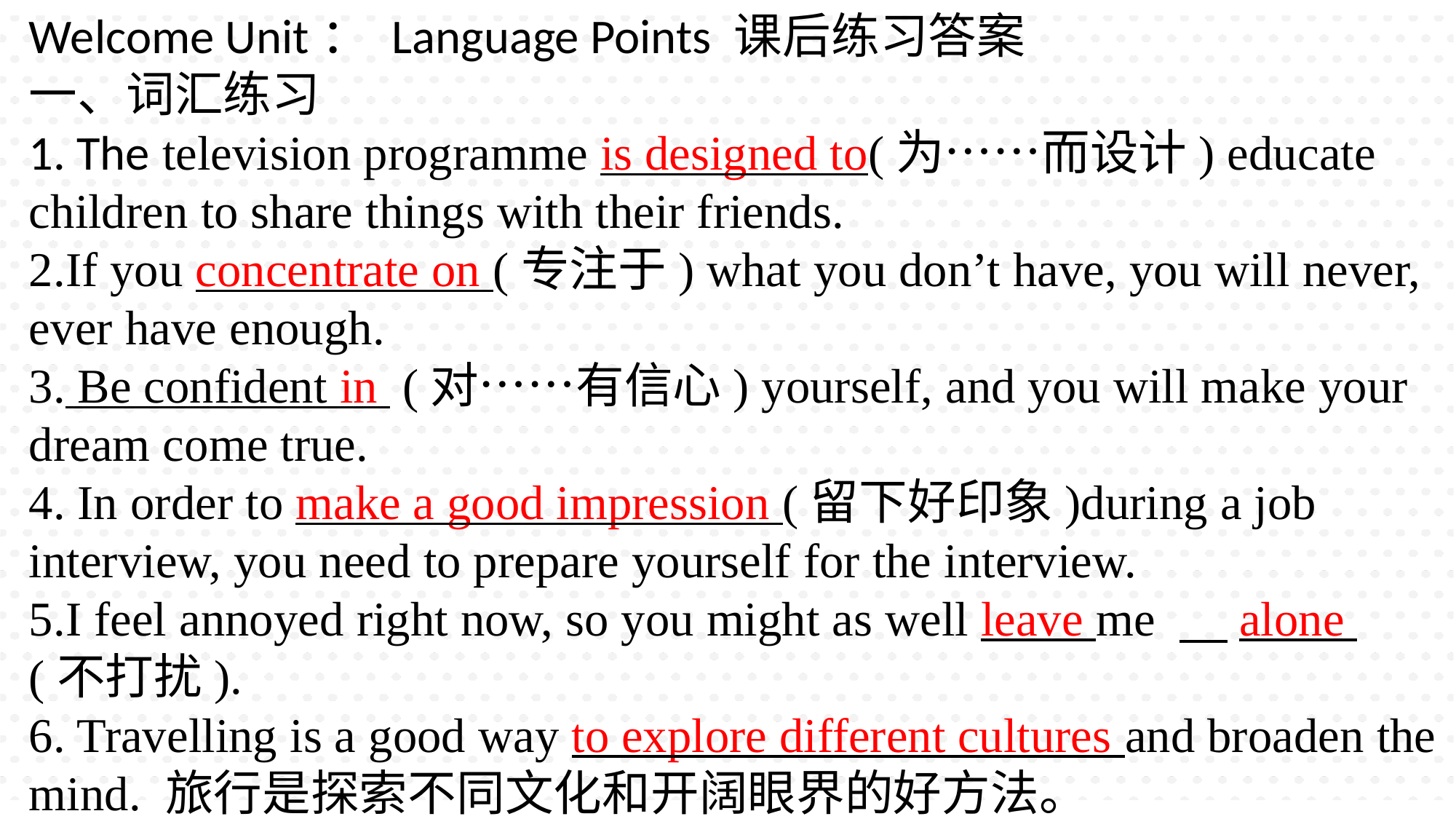

Welcome Unit： Language Points 课后练习答案一、词汇练习1. The television programme is designed to(为……而设计) educate children to share things with their friends. 2.If you concentrate on (专注于) what you don’t have, you will never, ever have enough. 3. Be confident in  (对……有信心) yourself, and you will make your dream come true. 4. In order to make a good impression (留下好印象)during a job interview, you need to prepare yourself for the interview. 5.I feel annoyed right now, so you might as well leave me 　alone  (不打扰). 6. Travelling is a good way to explore different cultures and broaden the mind. 旅行是探索不同文化和开阔眼界的好方法。